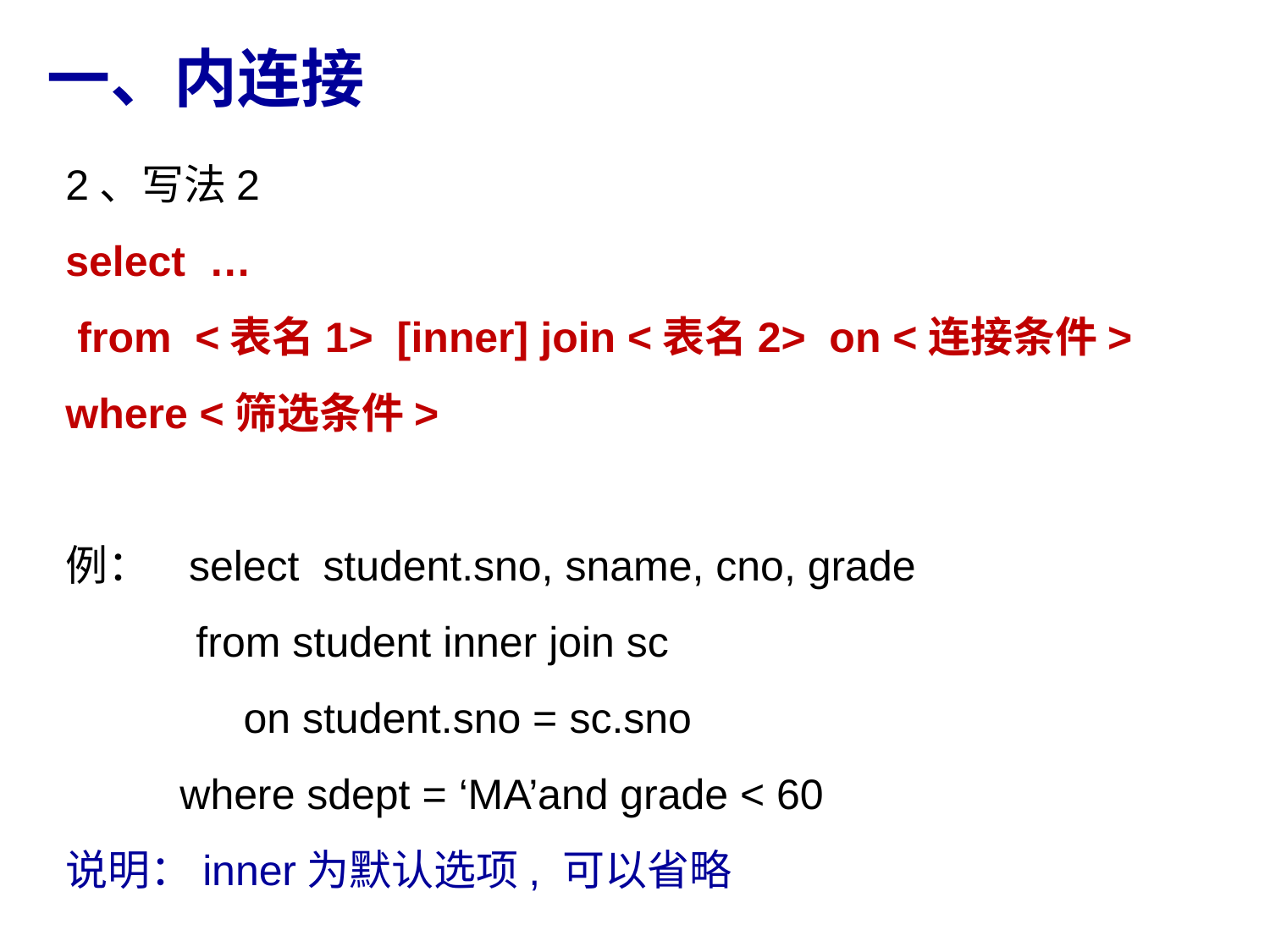

一、内连接
2、写法2
select  …
 from  <表名1>  [inner] join <表名2>  on <连接条件>
where <筛选条件>

例：   select  student.sno, sname, cno, grade
           from student inner join sc
	           on student.sno = sc.sno
	       where sdept = ‘MA’and grade < 60
说明：inner为默认选项, 可以省略